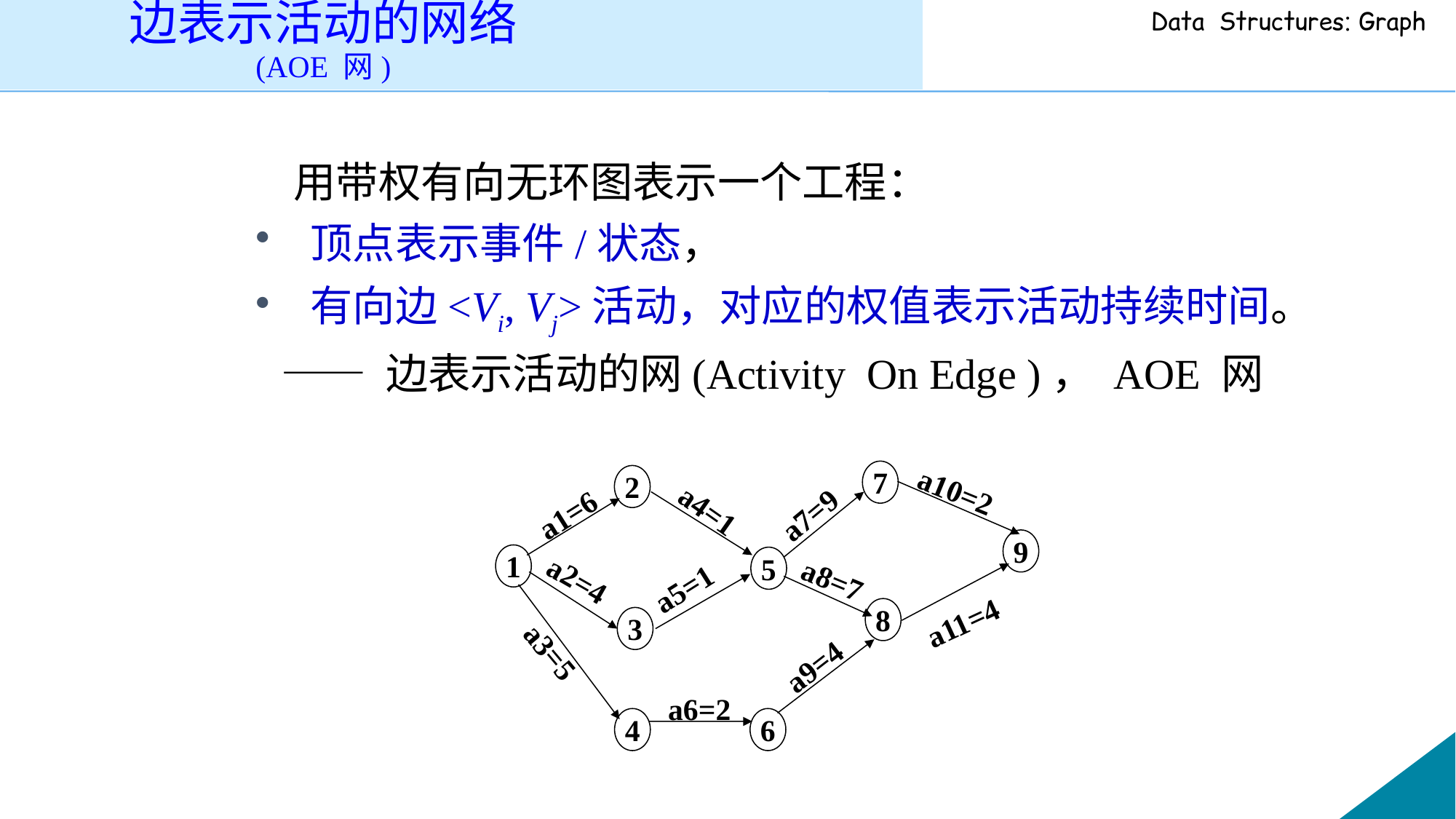

# 边表示活动的网络 (AOE 网)
      用带权有向无环图表示一个工程：
  顶点表示事件/状态，
  有向边<Vi, Vj>活动，对应的权值表示活动持续时间。
—— 边表示活动的网(Activity  On Edge )， AOE 网

7
2

9
1
5

8
3

4
6

a10=2
a4=1
a1=6
a7=9
a2=4
a8=7
a5=1
a11=4
a3=5
a9=4
a6=2